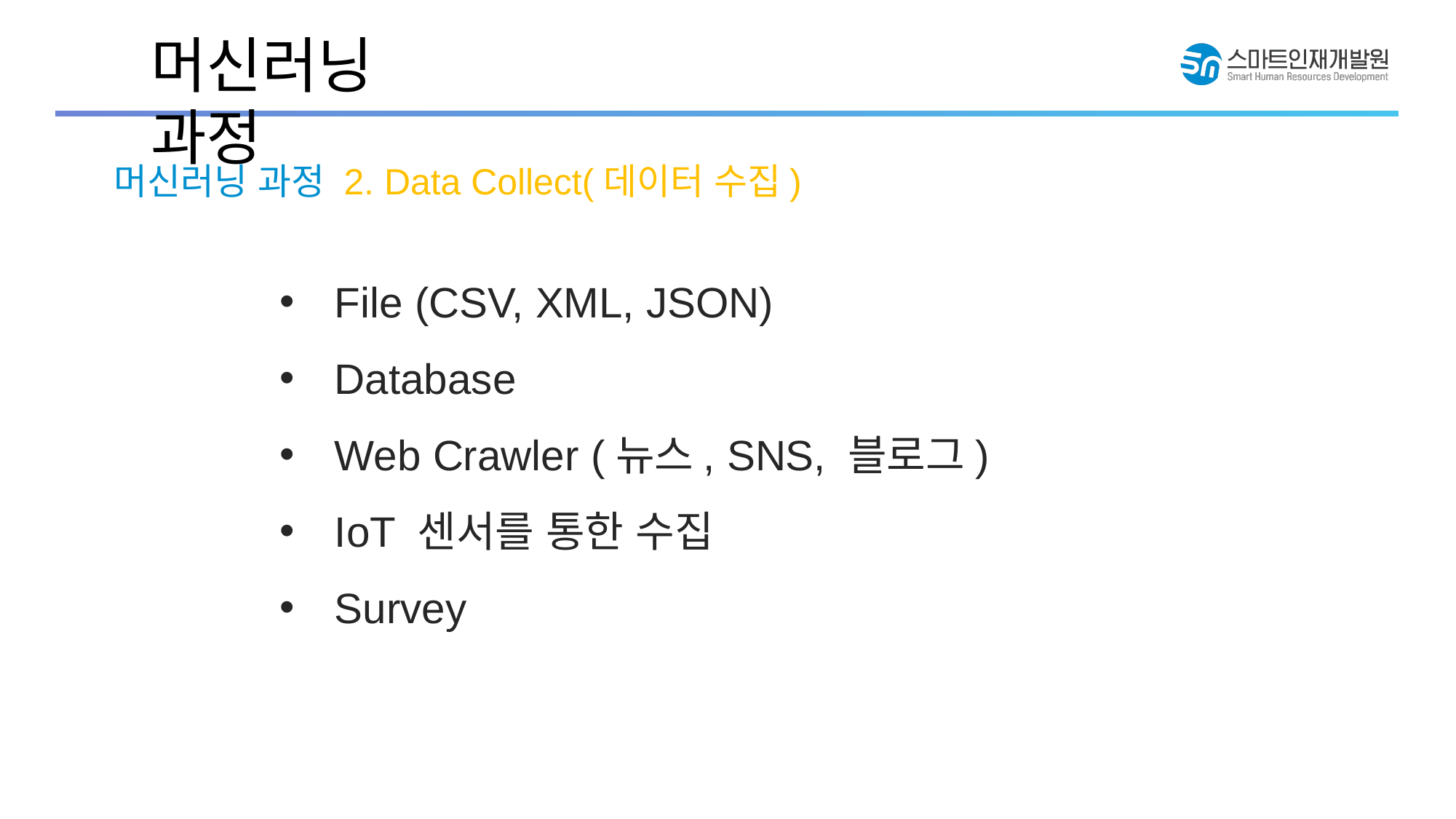

머신러닝 과정
머신러닝 과정 2. Data Collect(데이터 수집)
File (CSV, XML, JSON)
Database
Web Crawler (뉴스, SNS, 블로그)
IoT 센서를 통한 수집
Survey